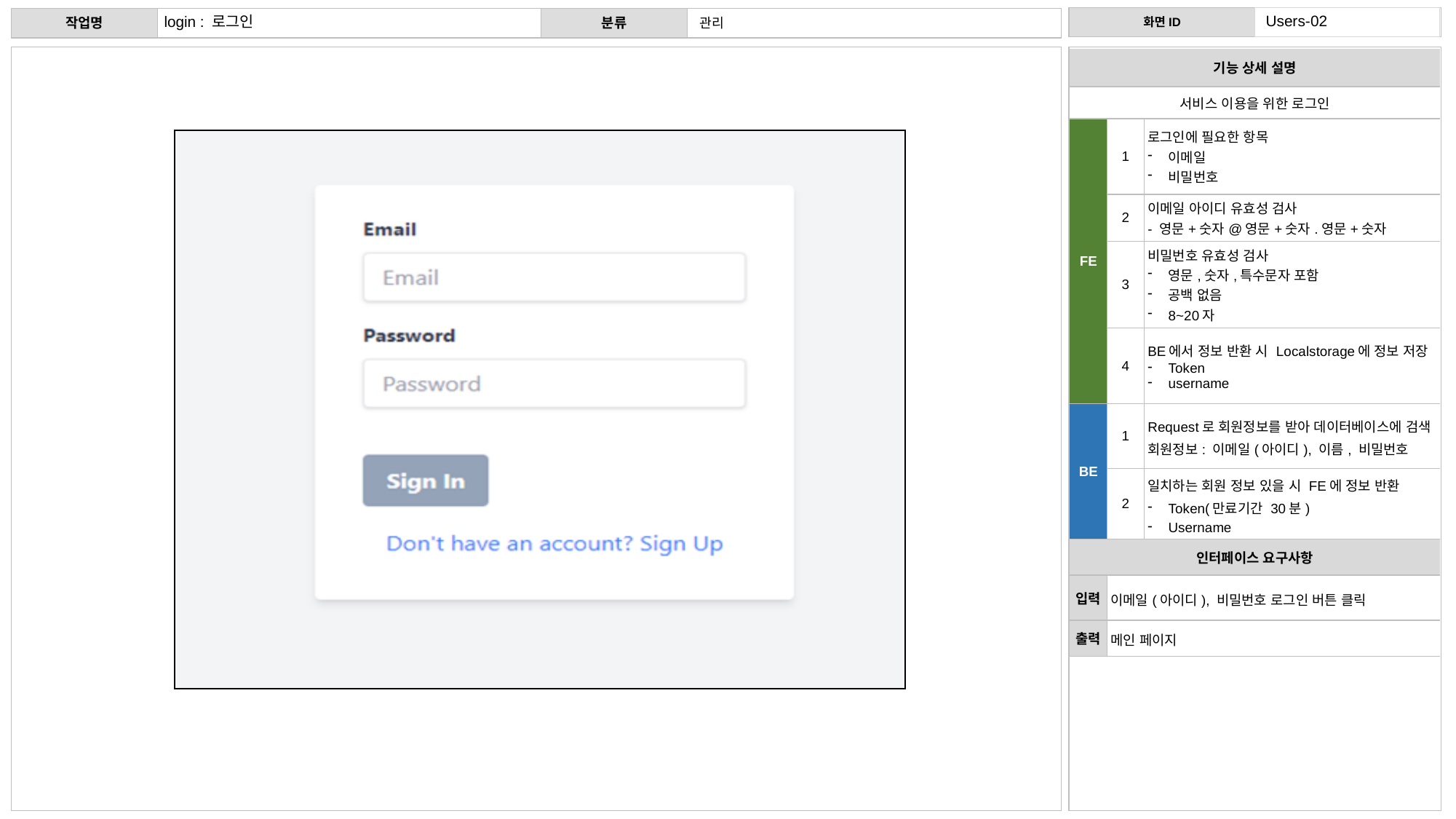

Users-02
login : 로그인
관리
| 기능 상세 설명 | 기능 상세 설명 |  |
| --- | --- | --- |
| 서비스 이용을 위한 로그인 | 서비스 이용을 위한 회원 가입 | 서비스 이용을 위한 회원 가입 |
| FE | 1 | 로그인에 필요한 항목 이메일 비밀번호 |
|  | 2 | 이메일 아이디 유효성 검사 - 영문+숫자@영문+숫자.영문+숫자 |
|  | 3 | 비밀번호 유효성 검사 영문,숫자,특수문자 포함 공백 없음 8~20자 |
|  | 4 | BE에서 정보 반환 시 Localstorage에 정보 저장 Token username |
| BE | 1 | Request로 회원정보를 받아 데이터베이스에 검색 회원정보: 이메일(아이디), 이름, 비밀번호 |
|  | 2 | 일치하는 회원 정보 있을 시 FE에 정보 반환 Token(만료기간 30분) Username |
| 인터페이스 요구사항 | 인터페이스 요구사항 |  |
| 입력 | 이메일(아이디), 비밀번호 로그인 버튼 클릭 | 이메일(아이디), 이름, 비밀번호, 비밀번호 확인 입력 후 회원 가입 버튼 클릭 |
| 출력 | 메인 페이지 | 로그인 페이지 |

로그인 화면